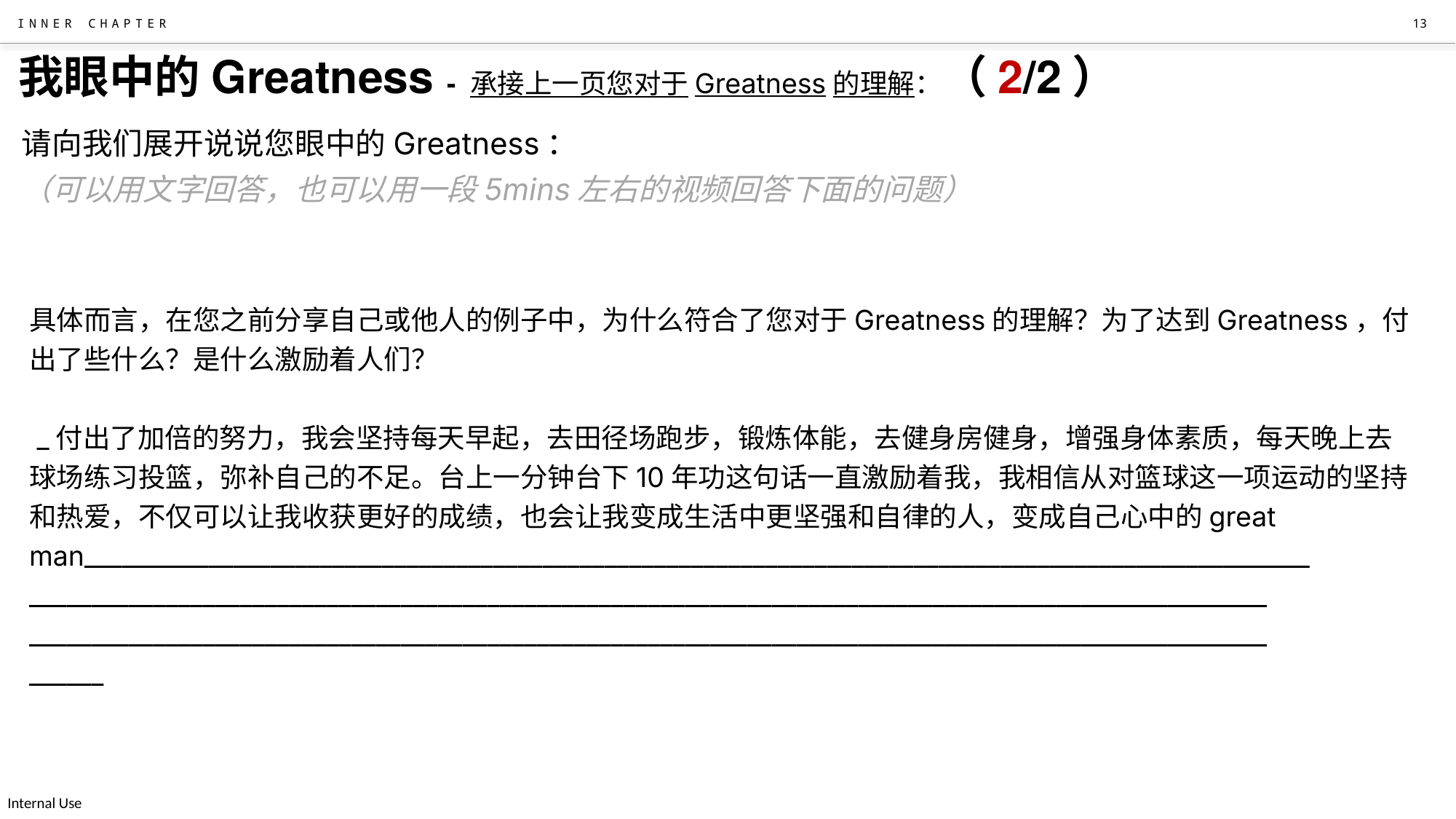

13
# 我眼中的Greatness - 承接上一页您对于Greatness的理解：（2/2）
请向我们展开说说您眼中的Greatness：
（可以用文字回答，也可以用一段5mins左右的视频回答下面的问题）
具体而言，在您之前分享自己或他人的例子中，为什么符合了您对于Greatness的理解？为了达到Greatness，付出了些什么？是什么激励着人们？

 _付出了加倍的努力，我会坚持每天早起，去田径场跑步，锻炼体能，去健身房健身，增强身体素质，每天晚上去球场练习投篮，弥补自己的不足。台上一分钟台下10年功这句话一直激励着我，我相信从对篮球这一项运动的坚持和热爱，不仅可以让我收获更好的成绩，也会让我变成生活中更坚强和自律的人，变成自己心中的great man___________________________________________________________________________________________________
____________________________________________________________________________________________________
____________________________________________________________________________________________________
______